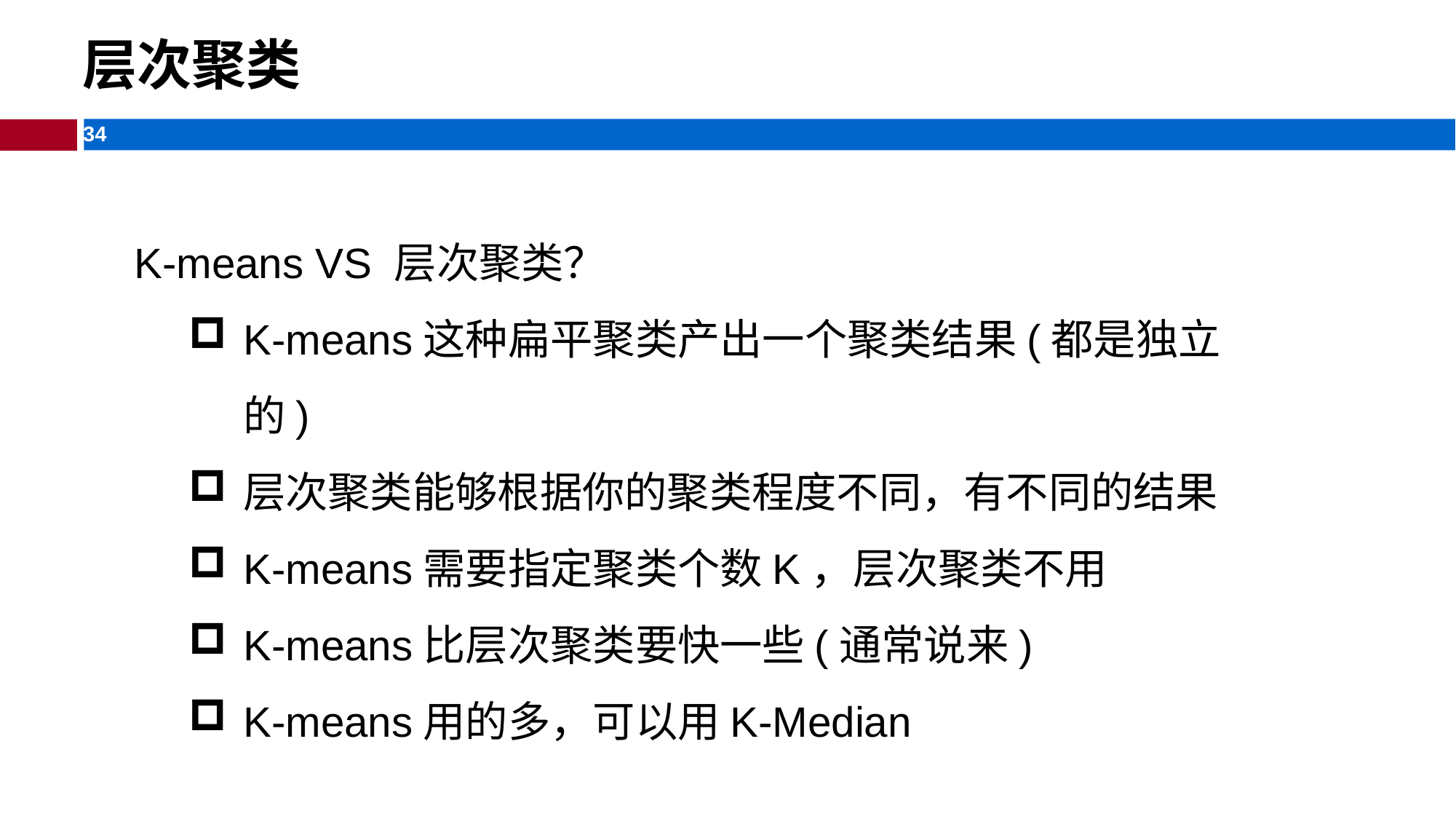

层次聚类
K-means VS 层次聚类？
K-means这种扁平聚类产出一个聚类结果(都是独立的)
层次聚类能够根据你的聚类程度不同，有不同的结果
K-means需要指定聚类个数K，层次聚类不用
K-means比层次聚类要快一些(通常说来)
K-means用的多，可以用K-Median